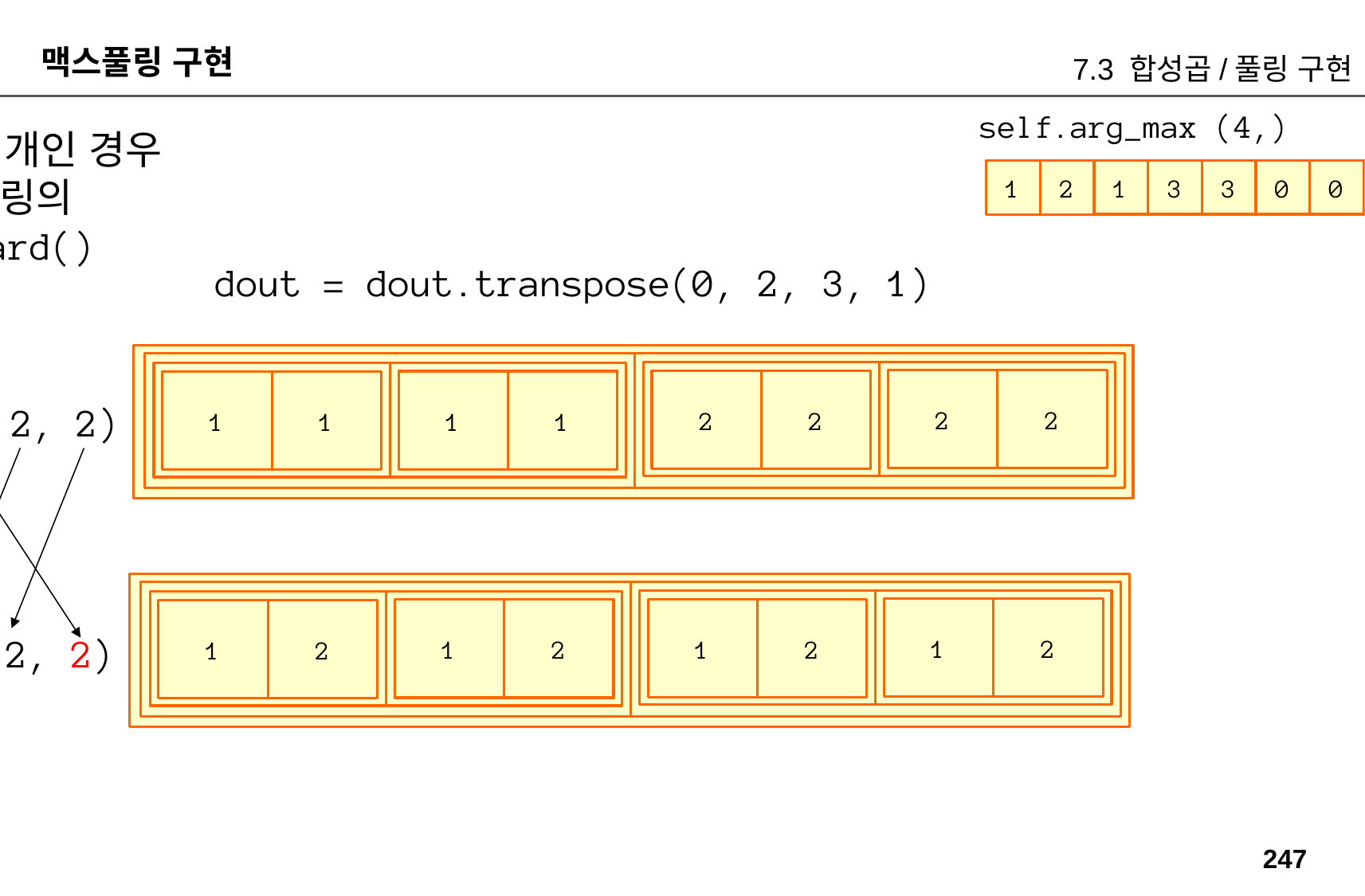

맥스풀링 구현
7.3 합성곱/풀링 구현
self.arg_max (4,)
채널 2개인 경우
맥스 풀링의
backward()
0
3
1
3
3
0
1
2
dout = dout.transpose(0, 2, 3, 1)

2
2
2
2
1
1
1
1
(1, 2, 2, 2)

2
1
2
1
2
1
2
1
(1, 2, 2, 2)